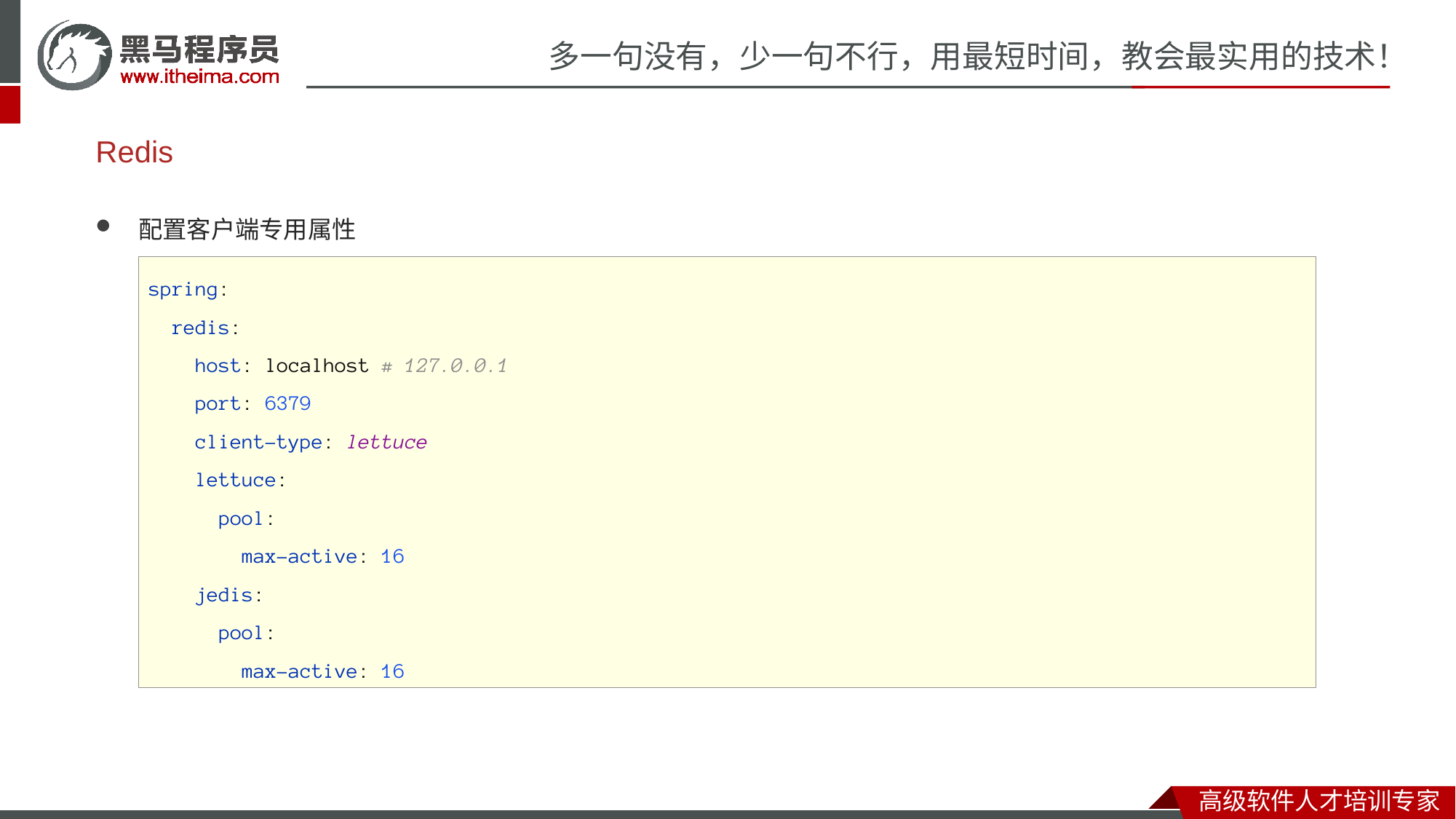

# Redis
配置客户端专用属性

spring:
  redis:
    host: localhost # 127.0.0.1
    port: 6379
    client-type: lettuce
    lettuce:
      pool:
        max-active: 16
    jedis:
      pool:
        max-active: 16